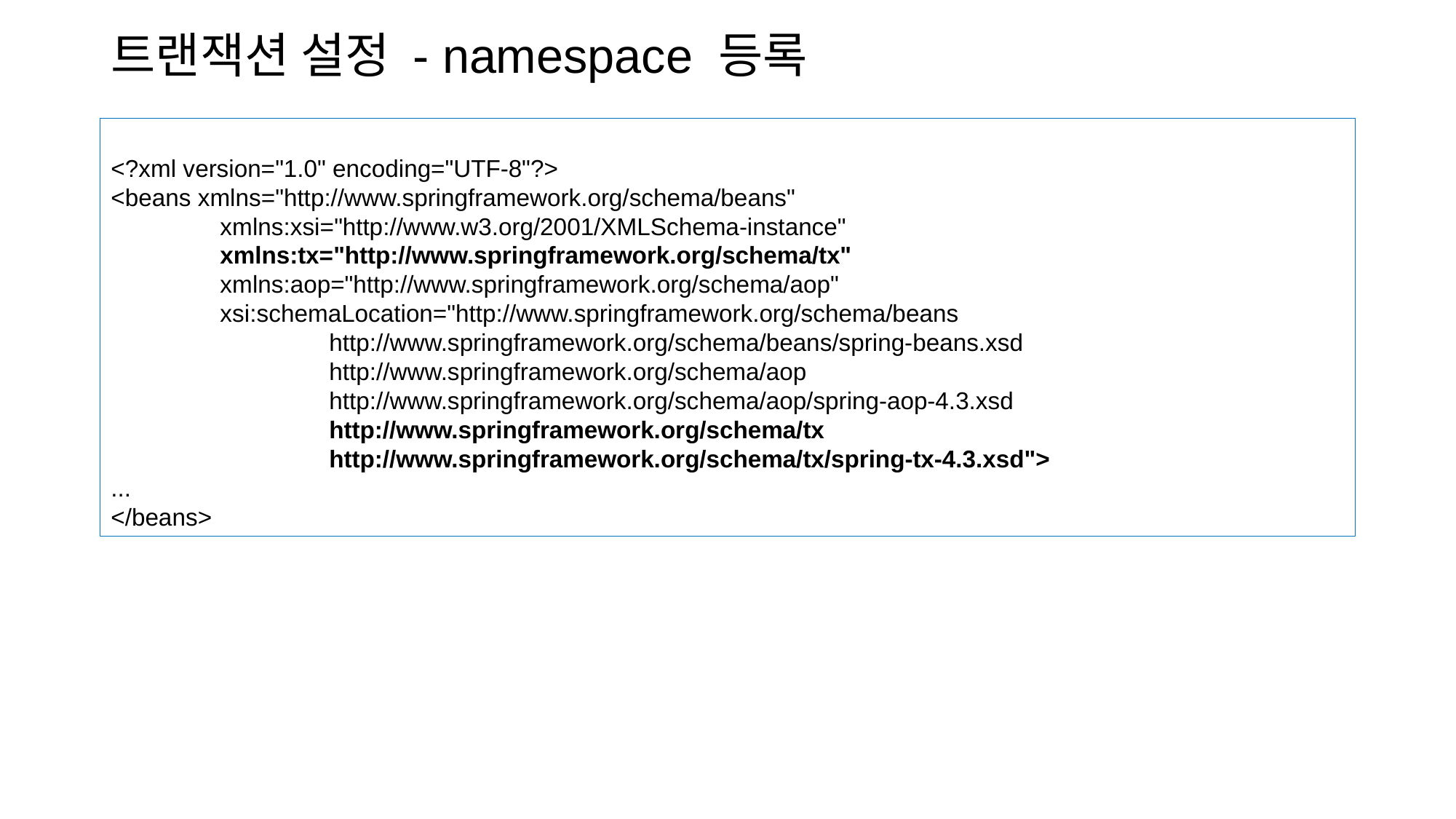

# 트랜잭션 설정 - namespace 등록

<?xml version="1.0" encoding="UTF-8"?>
<beans xmlns="http://www.springframework.org/schema/beans"
	xmlns:xsi="http://www.w3.org/2001/XMLSchema-instance"
	xmlns:tx="http://www.springframework.org/schema/tx"
	xmlns:aop="http://www.springframework.org/schema/aop"
	xsi:schemaLocation="http://www.springframework.org/schema/beans
		http://www.springframework.org/schema/beans/spring-beans.xsd
		http://www.springframework.org/schema/aop
		http://www.springframework.org/schema/aop/spring-aop-4.3.xsd
		http://www.springframework.org/schema/tx
		http://www.springframework.org/schema/tx/spring-tx-4.3.xsd">
...
</beans>